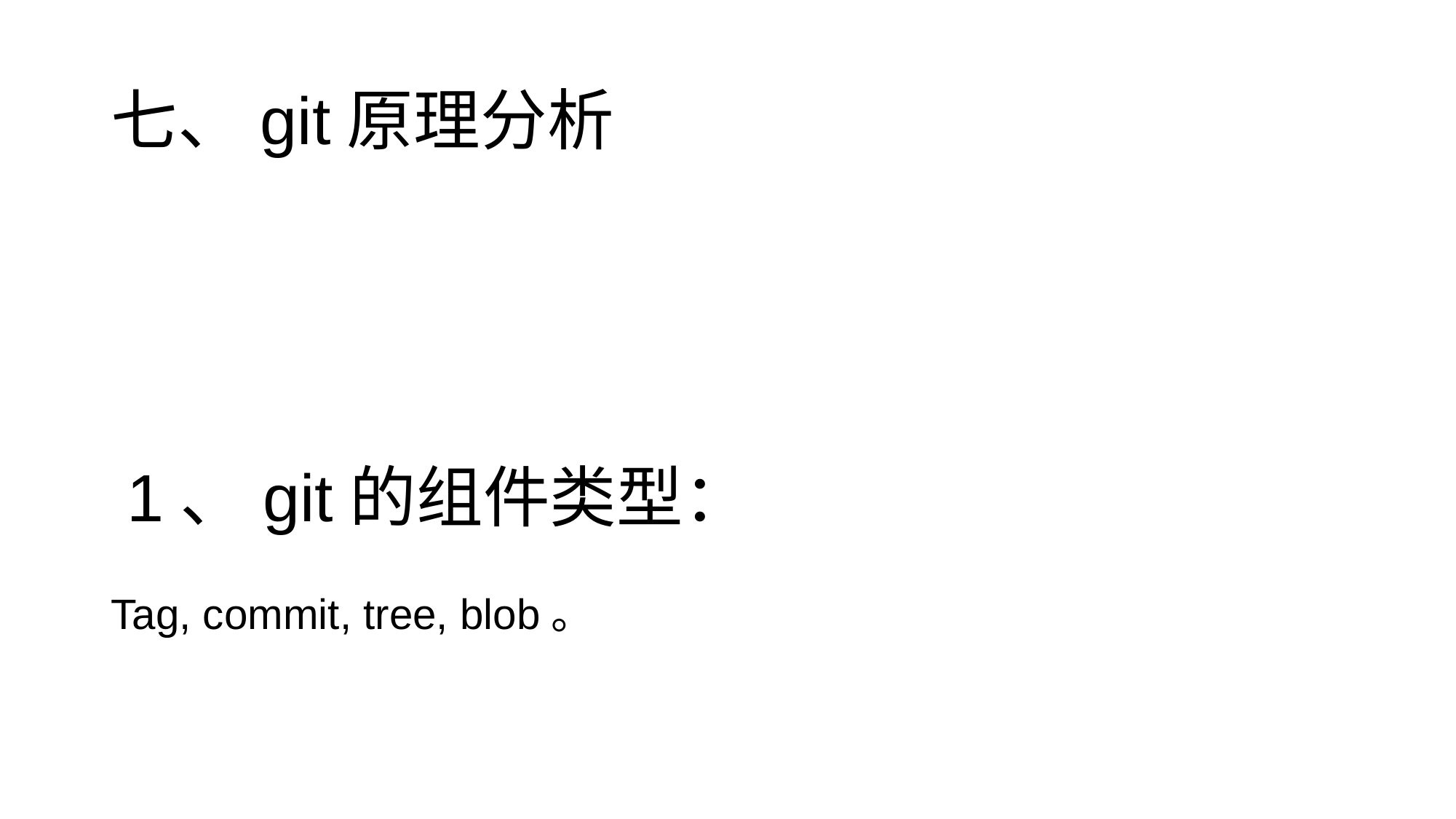

# 七、git原理分析
    1、git的组件类型：
Tag, commit, tree, blob。